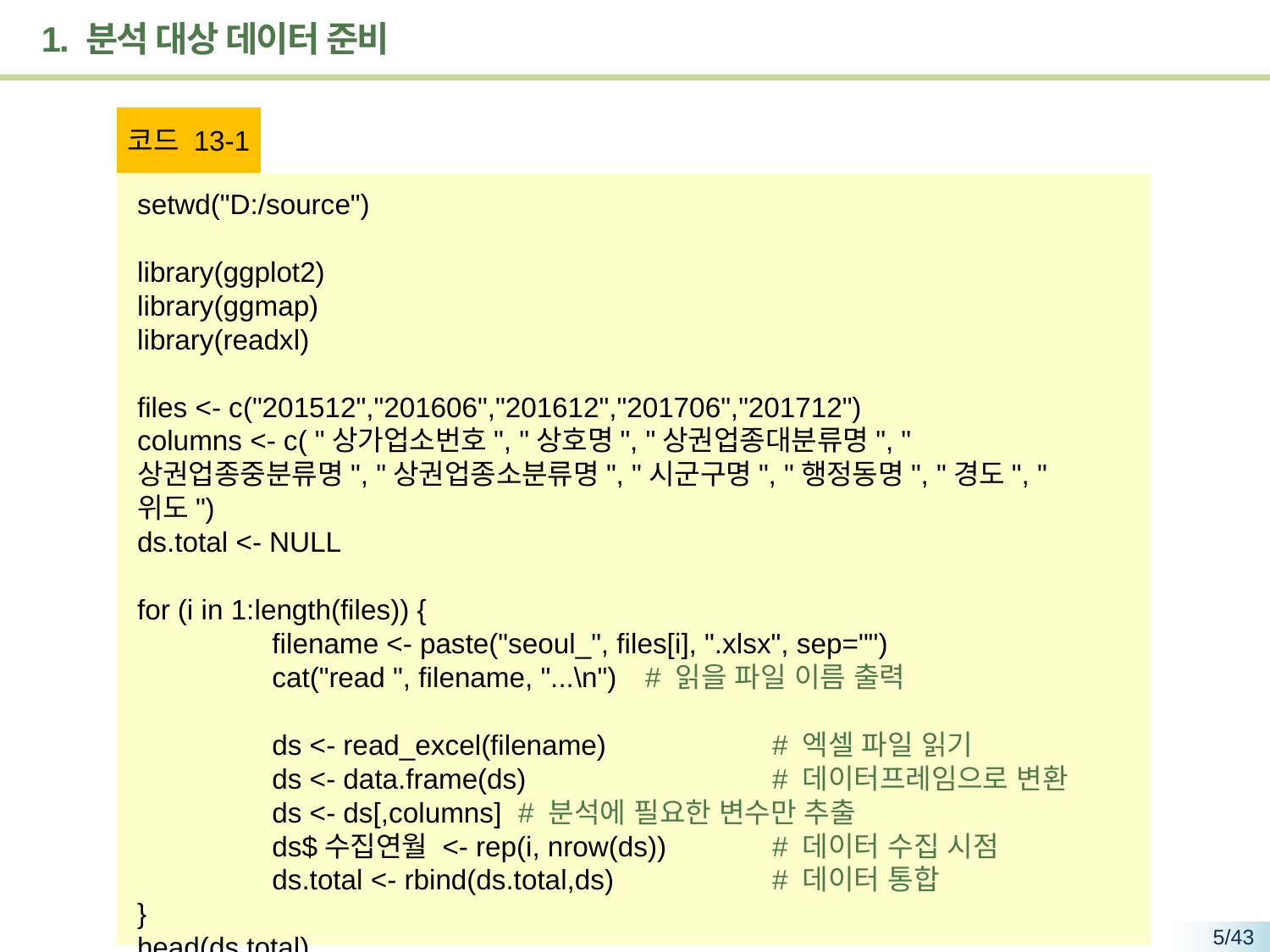

# 1. 분석 대상 데이터 준비

코드 13-1

setwd("D:/source")

library(ggplot2)
library(ggmap)
library(readxl)

files <- c("201512","201606","201612","201706","201712")
columns <- c( "상가업소번호", "상호명", "상권업종대분류명", "상권업종중분류명", "상권업종소분류명", "시군구명", "행정동명", "경도", "위도")
ds.total <- NULL

for (i in 1:length(files)) {
	 filename <- paste("seoul_", files[i], ".xlsx", sep="")
	 cat("read ", filename, "...\n") 	# 읽을 파일 이름 출력

	 ds <- read_excel(filename) 		# 엑셀 파일 읽기
	 ds <- data.frame(ds) 		# 데이터프레임으로 변환
	 ds <- ds[,columns] 	# 분석에 필요한 변수만 추출
	 ds$수집연월 <- rep(i, nrow(ds)) 	# 데이터 수집 시점
	 ds.total <- rbind(ds.total,ds) 		# 데이터 통합
}
head(ds.total)